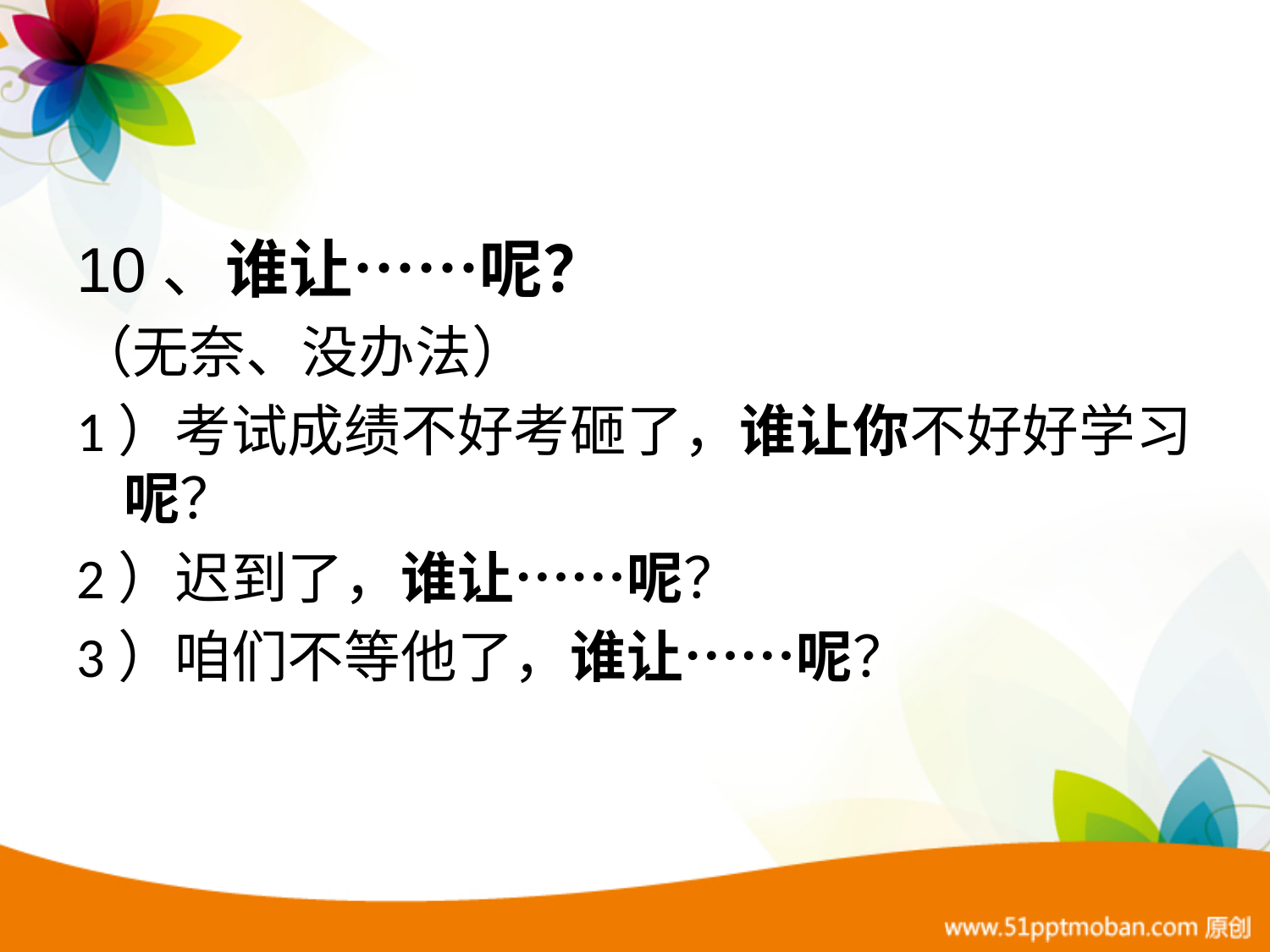

10、谁让……呢？
（无奈、没办法）
1）考试成绩不好考砸了，谁让你不好好学习呢？
2）迟到了，谁让……呢？
3）咱们不等他了，谁让……呢？